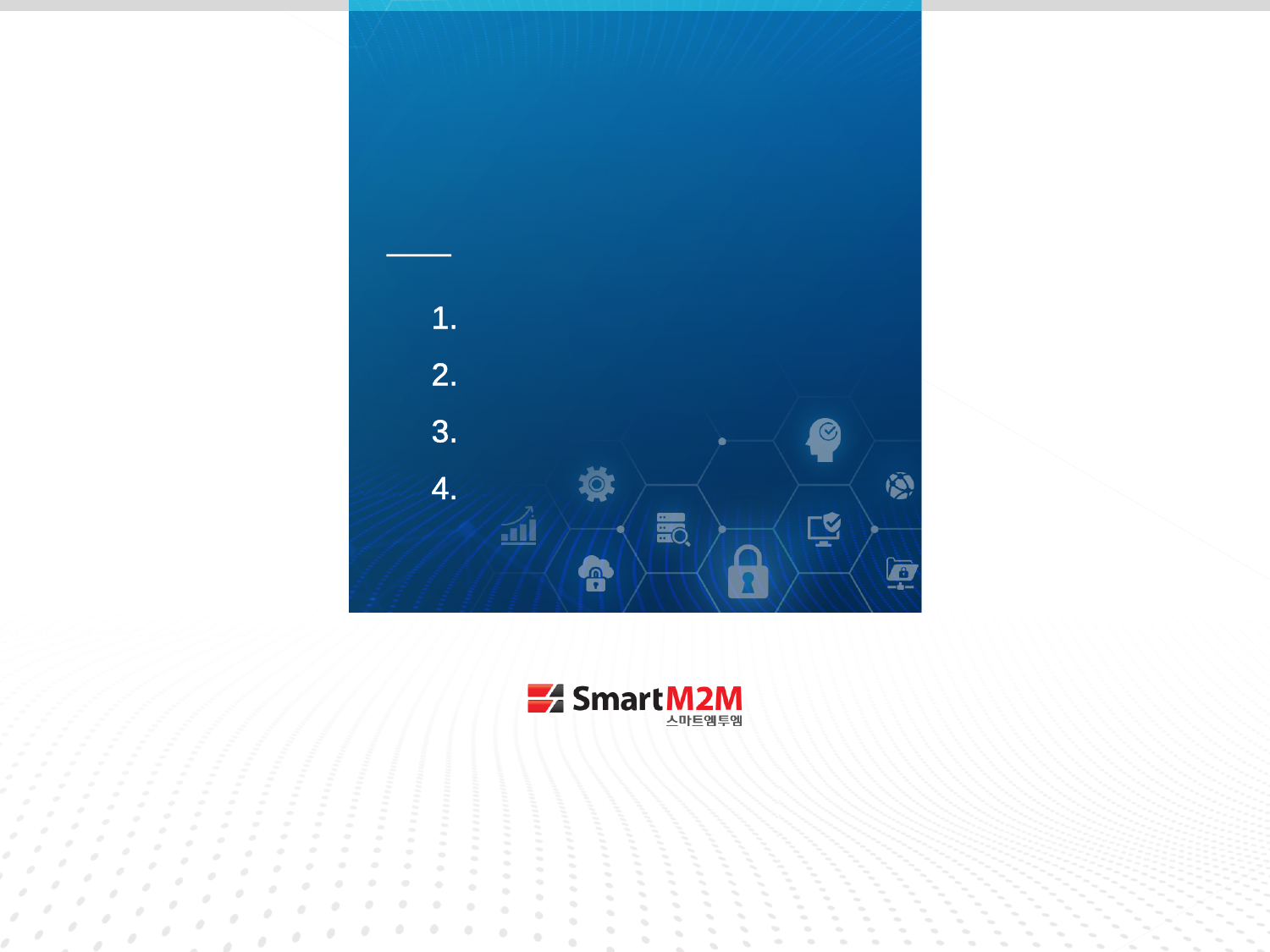

Ⅱ

# 올컨e 프로세스별 데이터 구조
PNIT bctrans 코드 구조
ActiveMQ, 프로그램 사용 현황
데이터 구조 및 프로세스
기타 프로세스